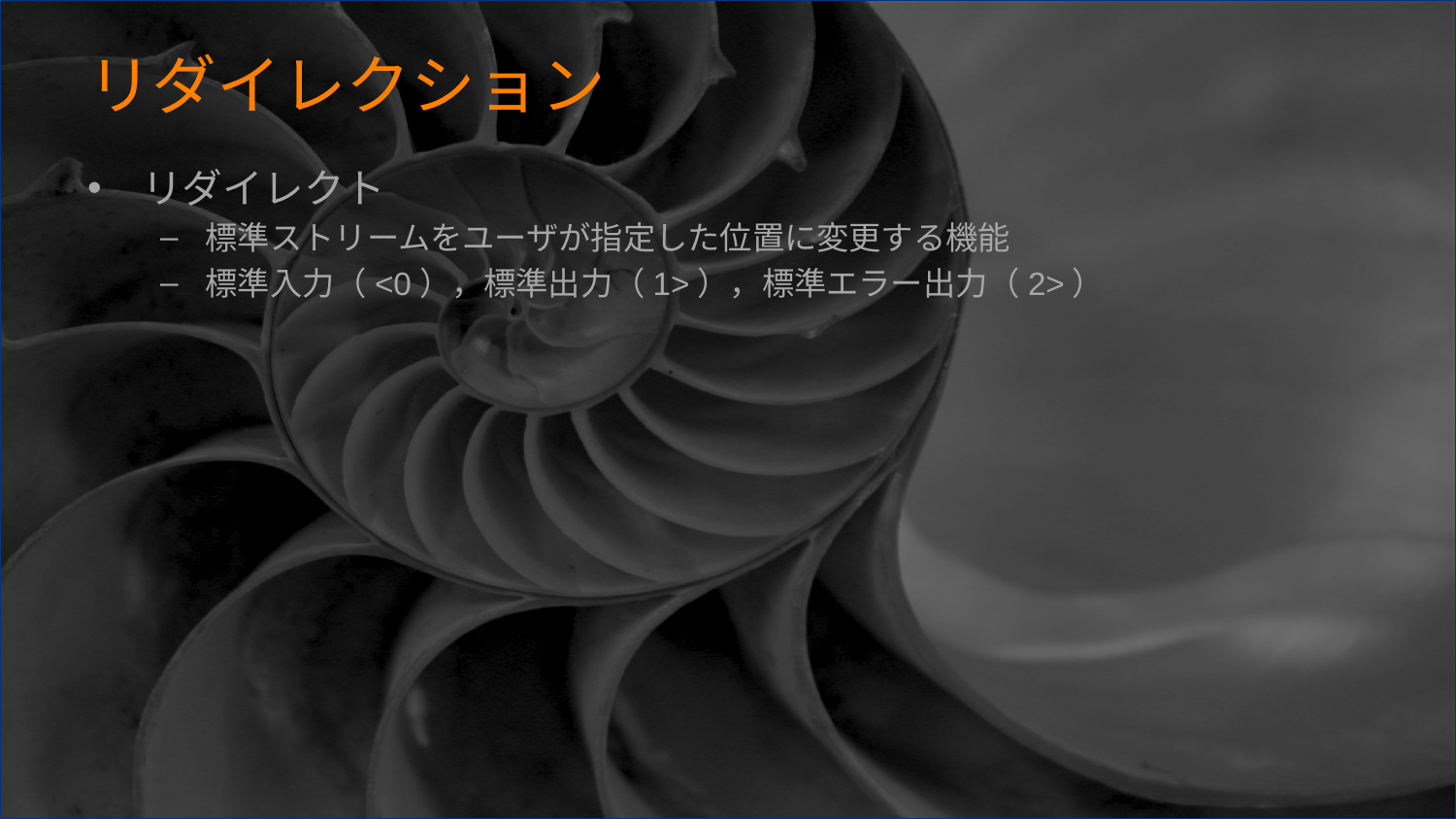

# リダイレクション
リダイレクト
標準ストリームをユーザが指定した位置に変更する機能
標準入力（<0），標準出力（1>），標準エラー出力（2>）